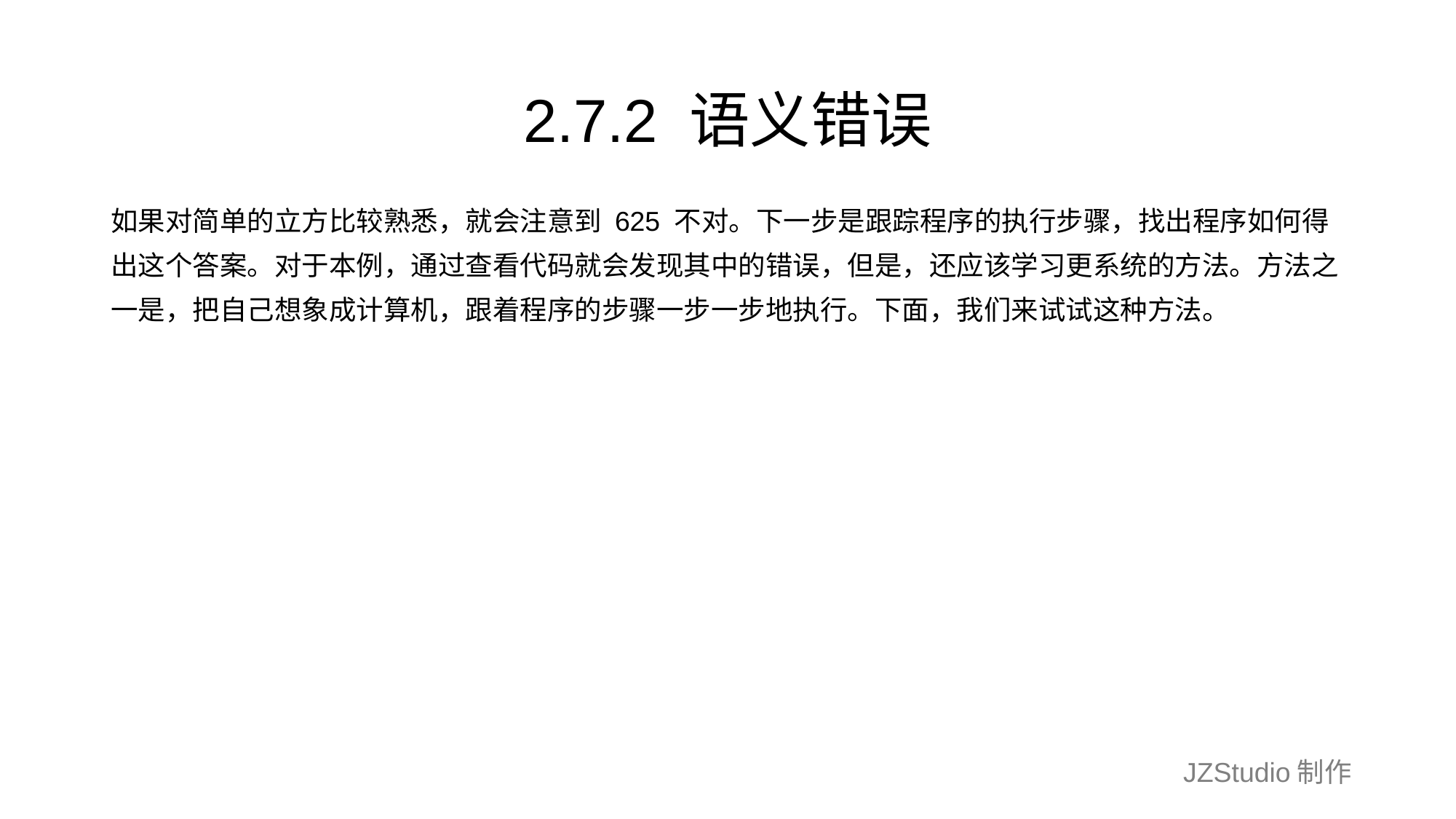

# 2.7.2 语义错误
如果对简单的立方比较熟悉，就会注意到 625 不对。下一步是跟踪程序的执行步骤，找出程序如何得
出这个答案。对于本例，通过查看代码就会发现其中的错误，但是，还应该学习更系统的方法。方法之
一是，把自己想象成计算机，跟着程序的步骤一步一步地执行。下面，我们来试试这种方法。